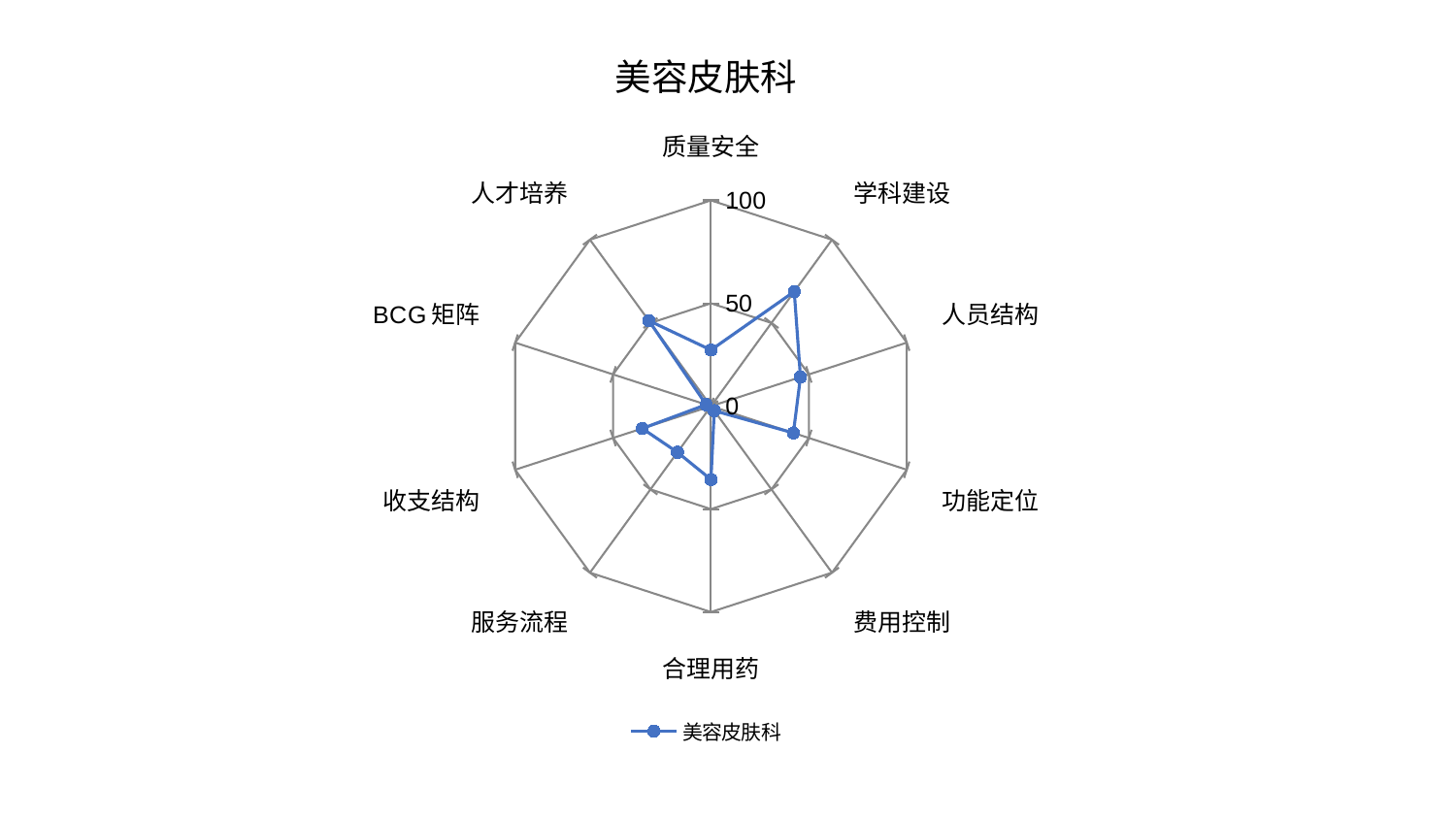

### Chart: 美容皮肤科

| Category | 美容皮肤科 |
|---|---|
| 质量安全 | 27.29776907779812 |
| 学科建设 | 68.84705768145612 |
| 人员结构 | 45.702906675927586 |
| 功能定位 | 42.09777727926671 |
| 费用控制 | 2.718744427364086 |
| 合理用药 | 35.63405080964668 |
| 服务流程 | 27.70687565090905 |
| 收支结构 | 35.08146354912056 |
| BCG矩阵 | 2.42472407283529 |
| 人才培养 | 51.38489629805874 |
113